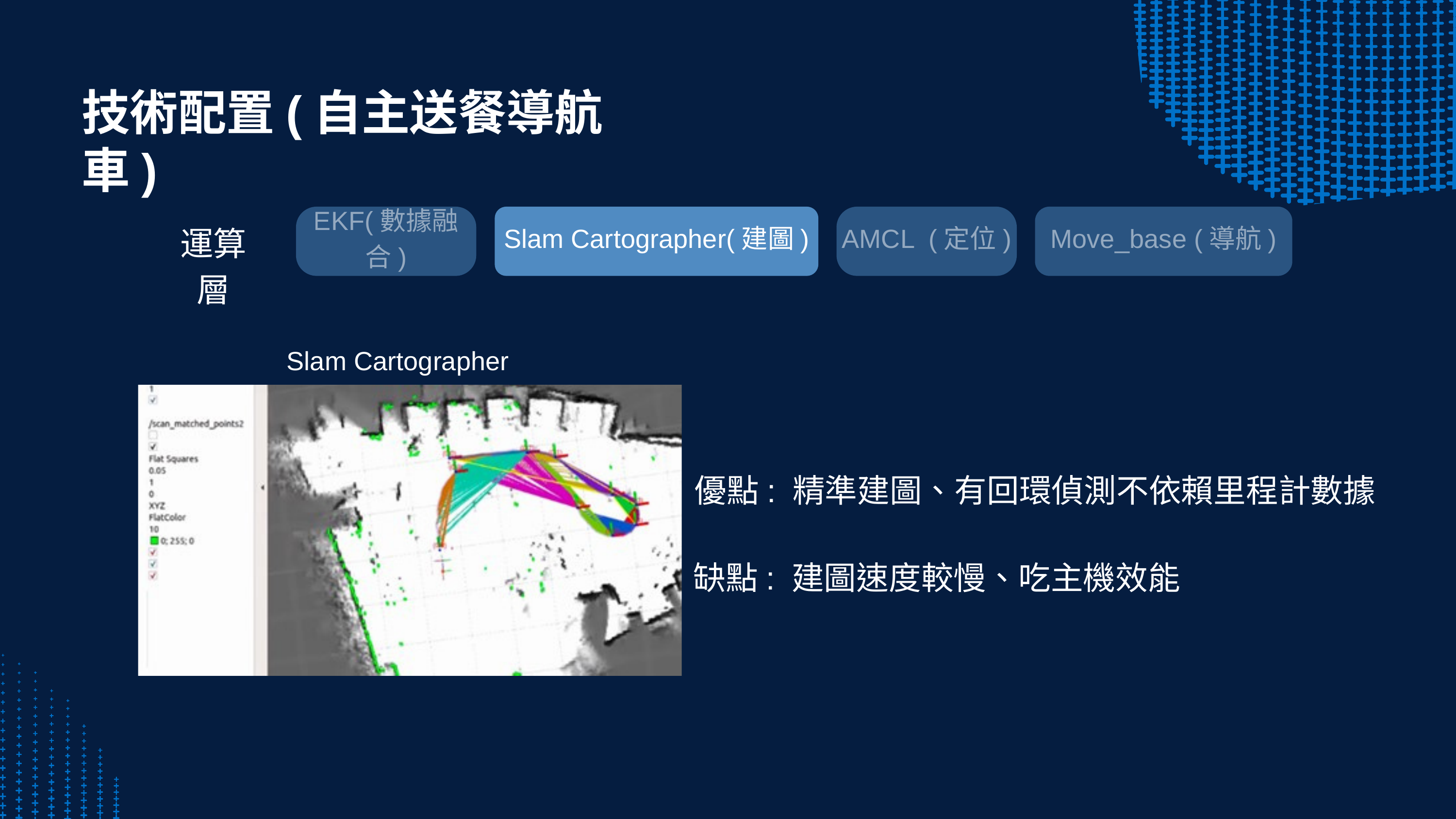

技術配置(自主送餐導航車)

EKF(數據融合)

Slam Cartographer(建圖)

AMCL  (定位)

Move_base (導航)
運算層
Slam Cartographer

優點: 精準建圖、有回環偵測不依賴里程計數據
缺點: 建圖速度較慢、吃主機效能